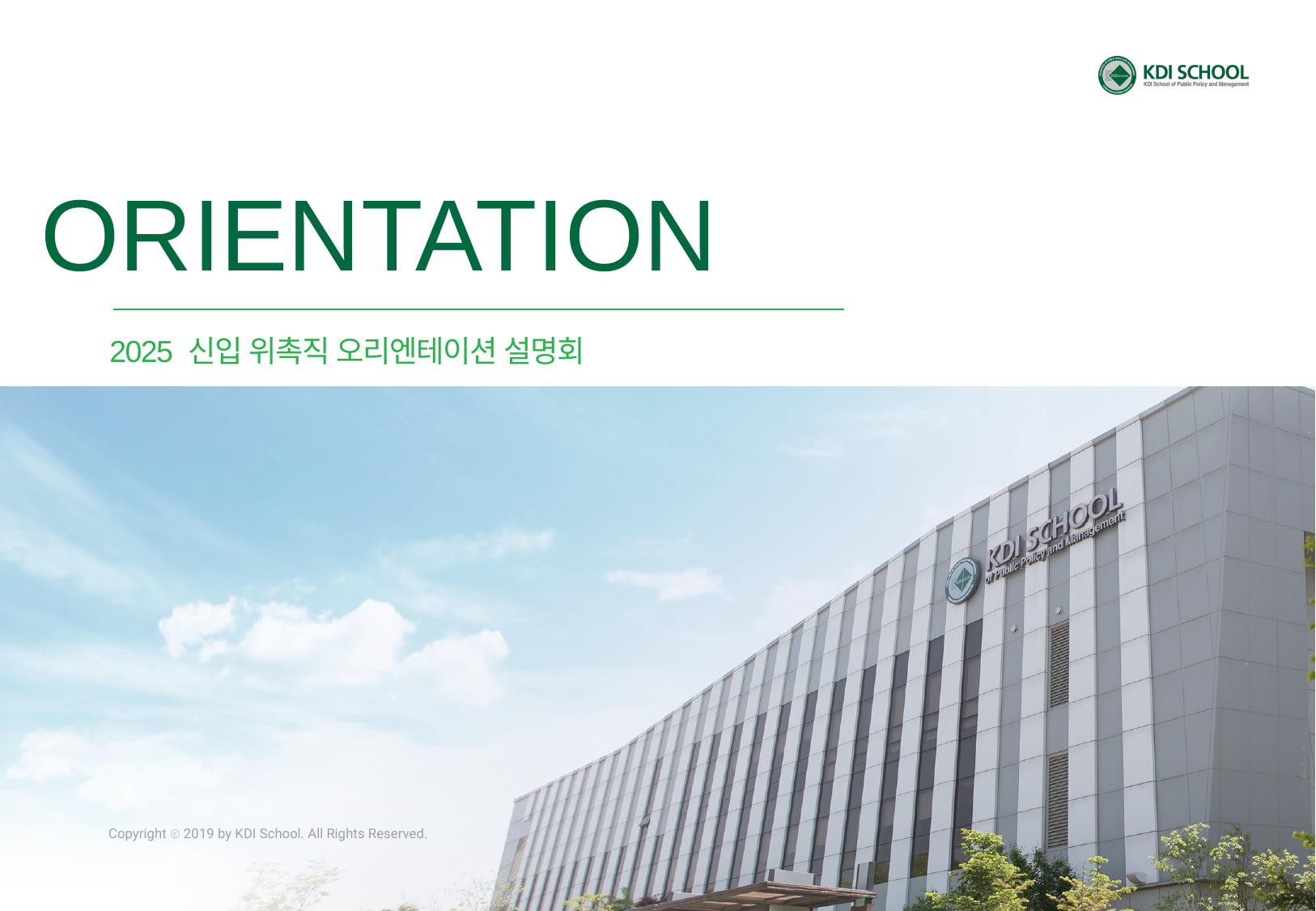

ORIENTATION
2025 신입 위촉직 오리엔테이션 설명회
Copyright ⓒ 2019 by KDI School. All Rights Reserved.